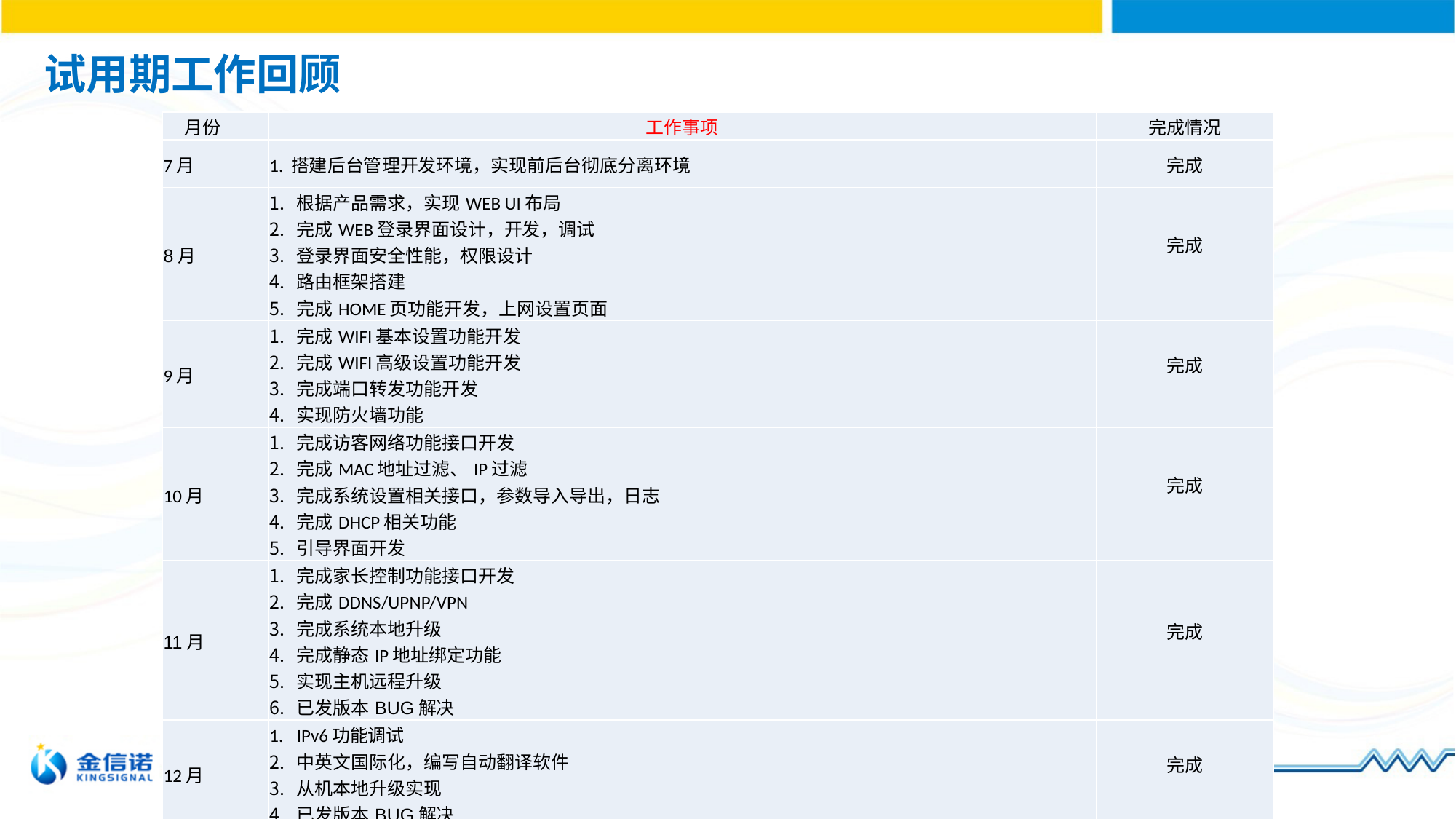

# 试用期工作回顾
| 月份 | 工作事项 | 完成情况 |
| --- | --- | --- |
| 7月 | 1. 搭建后台管理开发环境，实现前后台彻底分离环境 | 完成 |
| 8月 | 根据产品需求，实现WEB UI布局 完成WEB登录界面设计，开发，调试 登录界面安全性能，权限设计 路由框架搭建 完成HOME页功能开发，上网设置页面 | 完成 |
| 9月 | 完成WIFI基本设置功能开发 完成WIFI高级设置功能开发 完成端口转发功能开发 实现防火墙功能 | 完成 |
| 10月 | 完成访客网络功能接口开发 完成MAC地址过滤、IP过滤 完成系统设置相关接口，参数导入导出，日志 完成DHCP相关功能 引导界面开发 | 完成 |
| 11月 | 完成家长控制功能接口开发 完成DDNS/UPNP/VPN 完成系统本地升级 完成静态IP地址绑定功能 实现主机远程升级 已发版本BUG解决 | 完成 |
| 12月 | IPv6功能调试 中英文国际化，编写自动翻译软件 从机本地升级实现 已发版本BUG解决 | 完成 |
| 1月 | Web页面中文评审，英文评审 | 完成 |